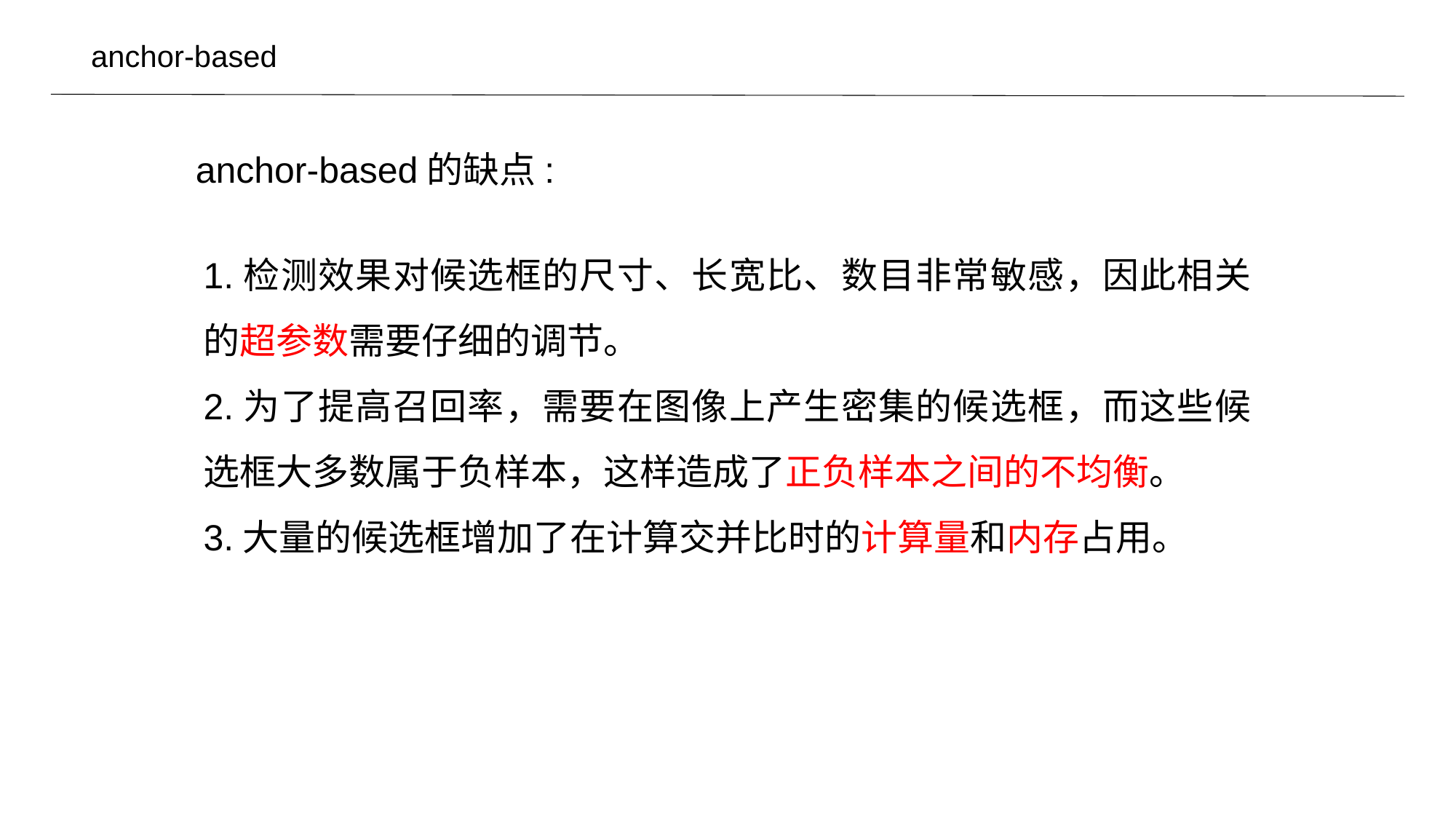

anchor-based
anchor-based的缺点:
1.检测效果对候选框的尺寸、长宽比、数目非常敏感，因此相关的超参数需要仔细的调节。
2.为了提高召回率，需要在图像上产生密集的候选框，而这些候选框大多数属于负样本，这样造成了正负样本之间的不均衡。
3.大量的候选框增加了在计算交并比时的计算量和内存占用。